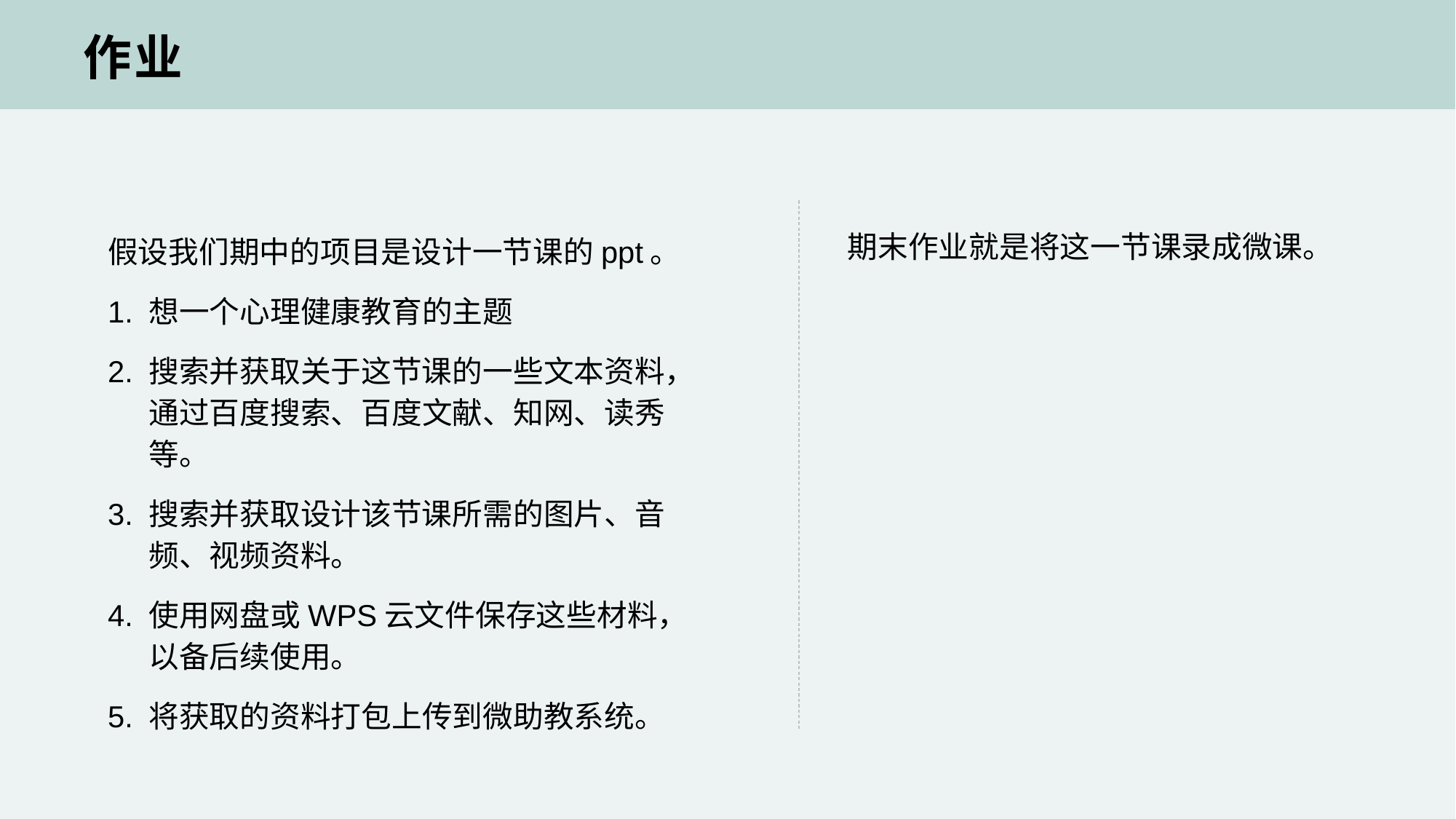

作业
假设我们期中的项目是设计一节课的ppt。
想一个心理健康教育的主题
搜索并获取关于这节课的一些文本资料，通过百度搜索、百度文献、知网、读秀等。
搜索并获取设计该节课所需的图片、音频、视频资料。
使用网盘或WPS云文件保存这些材料，以备后续使用。
将获取的资料打包上传到微助教系统。
期末作业就是将这一节课录成微课。